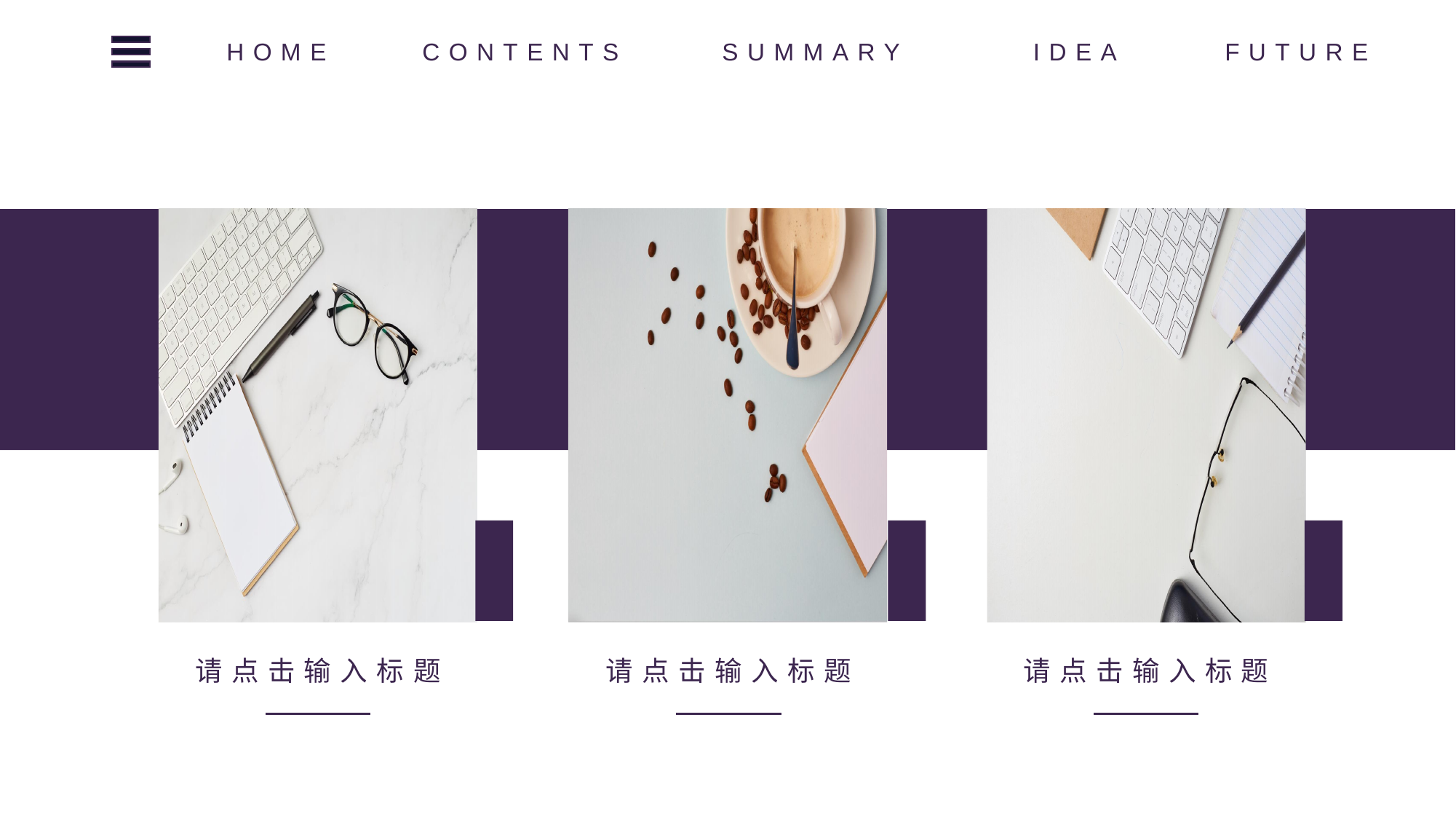

HOME
CONTENTS
SUMMARY
IDEA
FUTURE

请点击输入标题

请点击输入标题

请点击输入标题